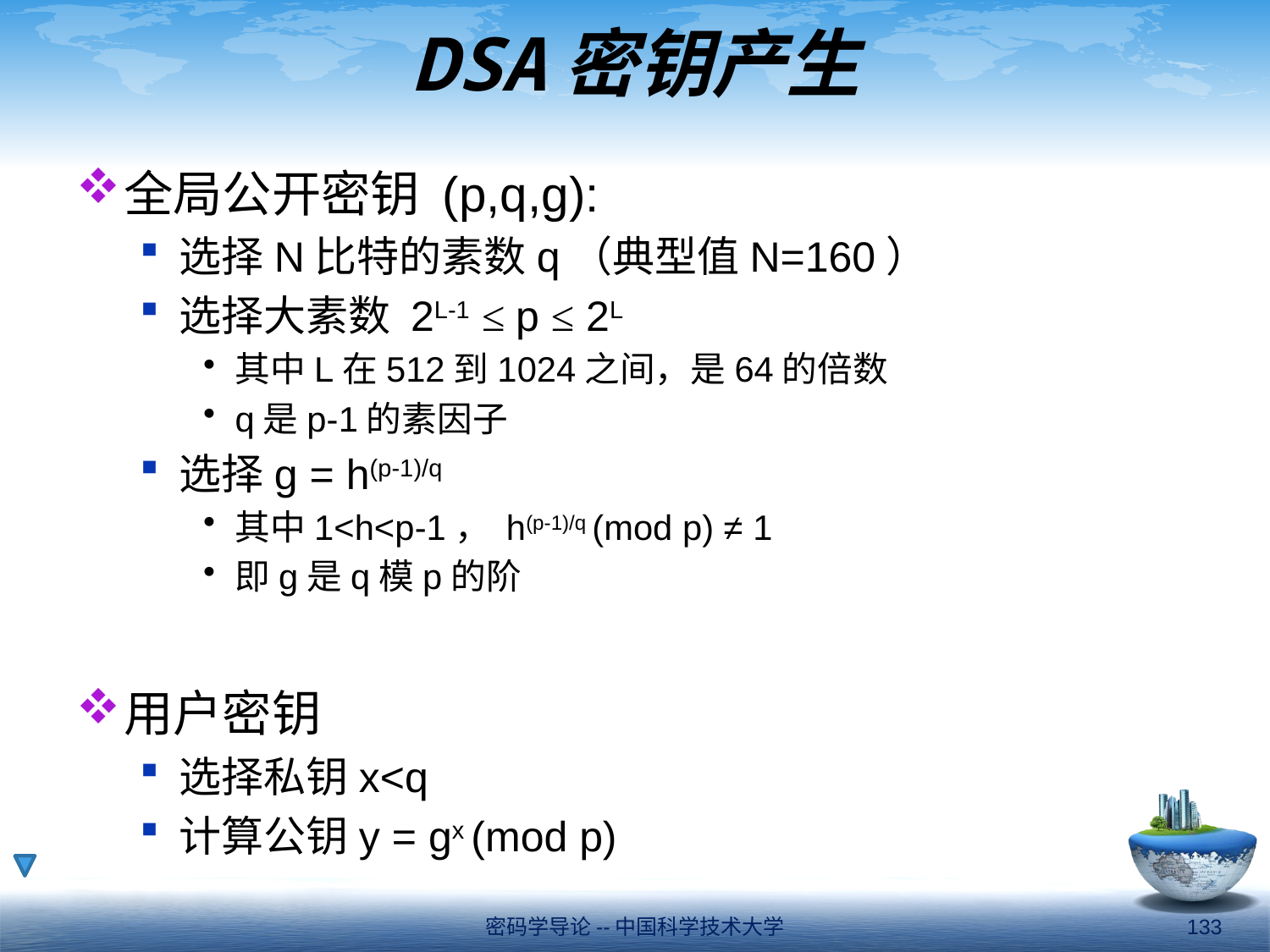

# DSA密钥产生
全局公开密钥 (p,q,g):
选择N比特的素数q（典型值N=160）
选择大素数 2L-1 ≤ p ≤ 2L
其中L在512到1024之间，是64的倍数
q是p-1的素因子
选择g = h(p-1)/q
其中1<h<p-1， h(p-1)/q (mod p) ≠ 1
即g是q模p的阶

用户密钥
选择私钥x<q
计算公钥y = gx (mod p)

密码学导论--中国科学技术大学
133